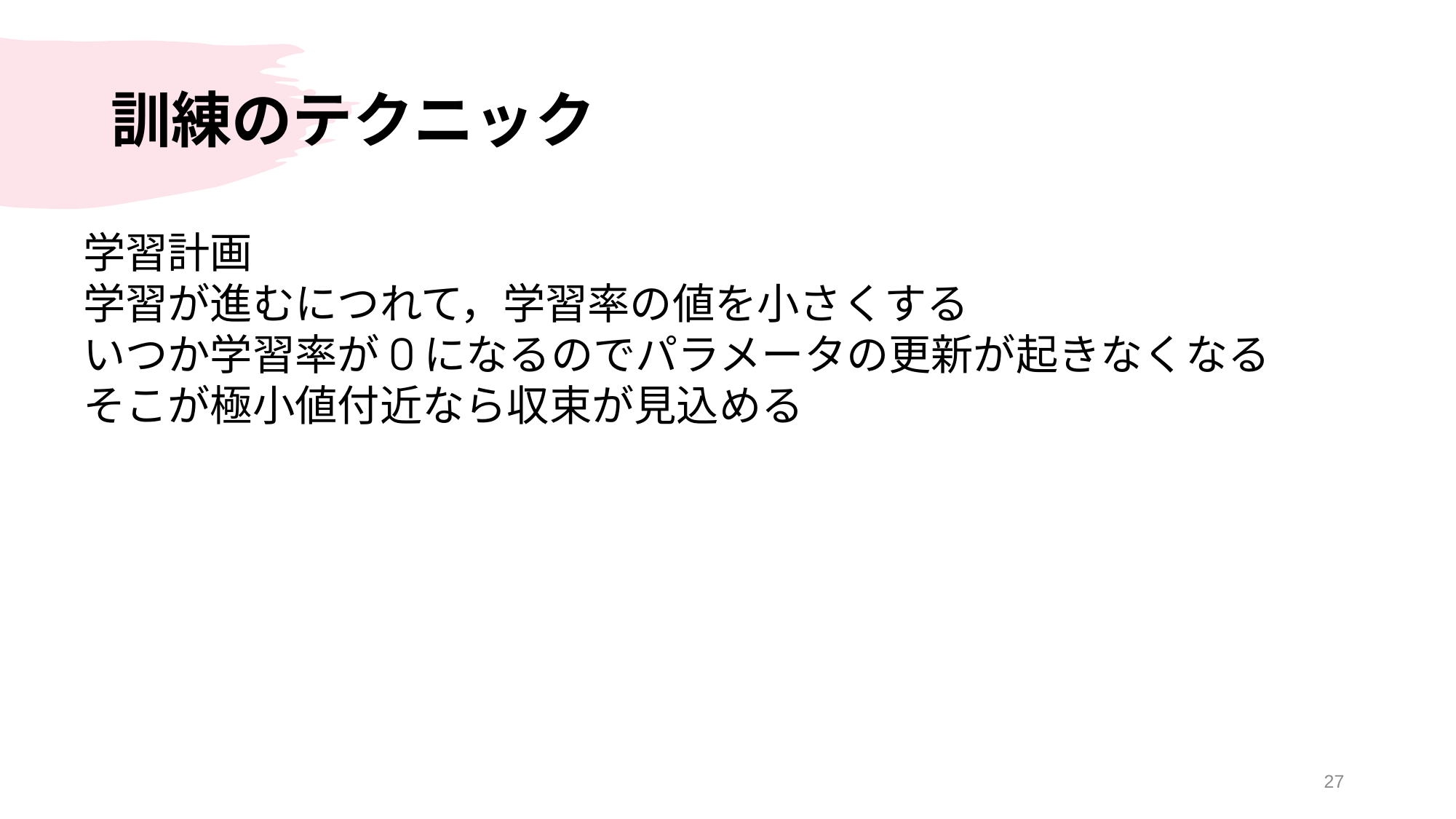

# 訓練のテクニック
学習計画
学習が進むにつれて，学習率の値を小さくする
いつか学習率が0になるのでパラメータの更新が起きなくなる
そこが極小値付近なら収束が見込める

27